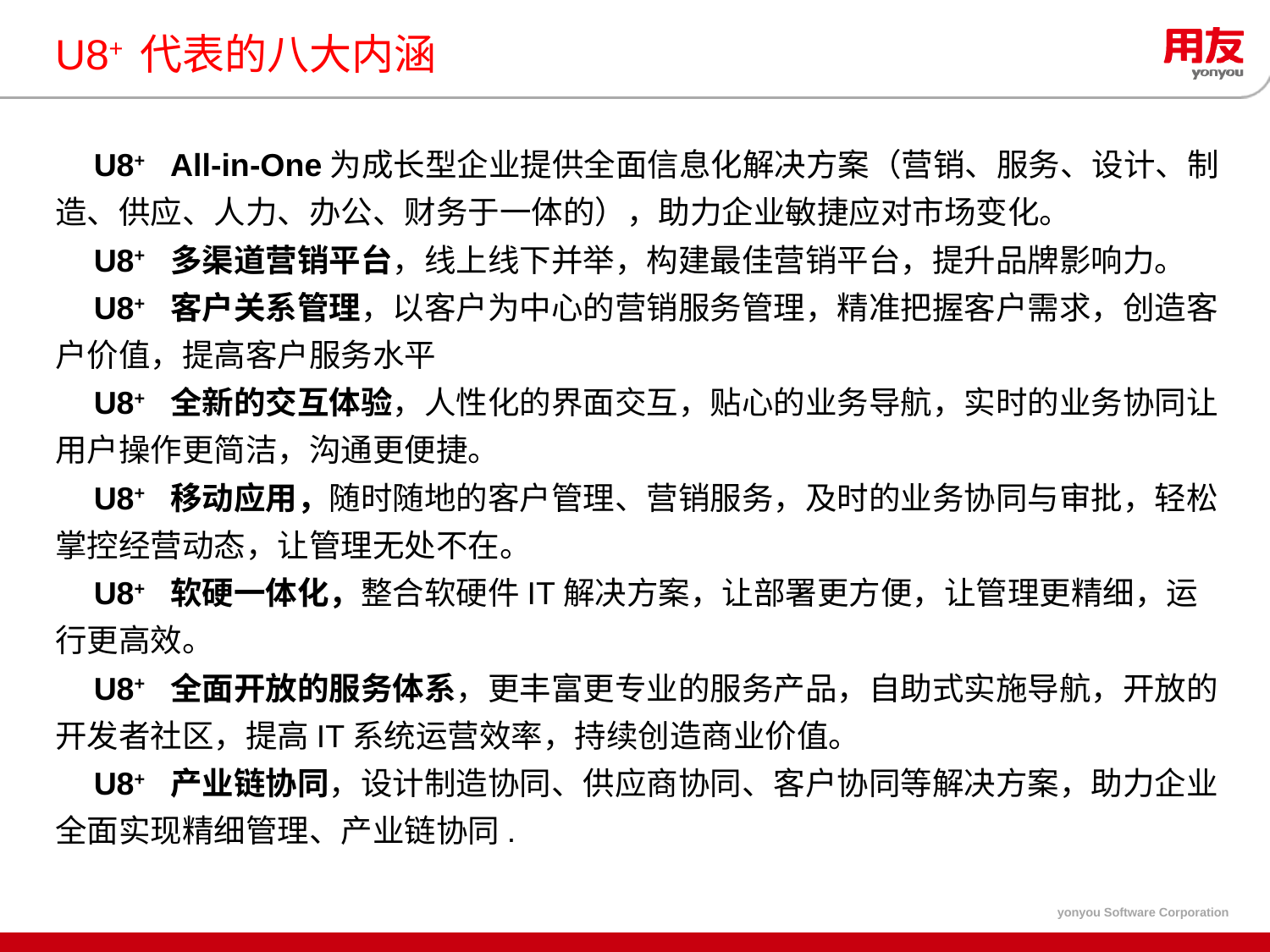

# U8+ 代表的八大内涵
U8+   All-in-One为成长型企业提供全面信息化解决方案（营销、服务、设计、制造、供应、人力、办公、财务于一体的），助力企业敏捷应对市场变化。
U8+  多渠道营销平台，线上线下并举，构建最佳营销平台，提升品牌影响力。
U8+  客户关系管理，以客户为中心的营销服务管理，精准把握客户需求，创造客户价值，提高客户服务水平
U8+  全新的交互体验，人性化的界面交互，贴心的业务导航，实时的业务协同让用户操作更简洁，沟通更便捷。
U8+  移动应用，随时随地的客户管理、营销服务，及时的业务协同与审批，轻松掌控经营动态，让管理无处不在。
U8+  软硬一体化，整合软硬件IT解决方案，让部署更方便，让管理更精细，运行更高效。
U8+  全面开放的服务体系，更丰富更专业的服务产品，自助式实施导航，开放的开发者社区，提高IT系统运营效率，持续创造商业价值。
U8+  产业链协同，设计制造协同、供应商协同、客户协同等解决方案，助力企业全面实现精细管理、产业链协同.